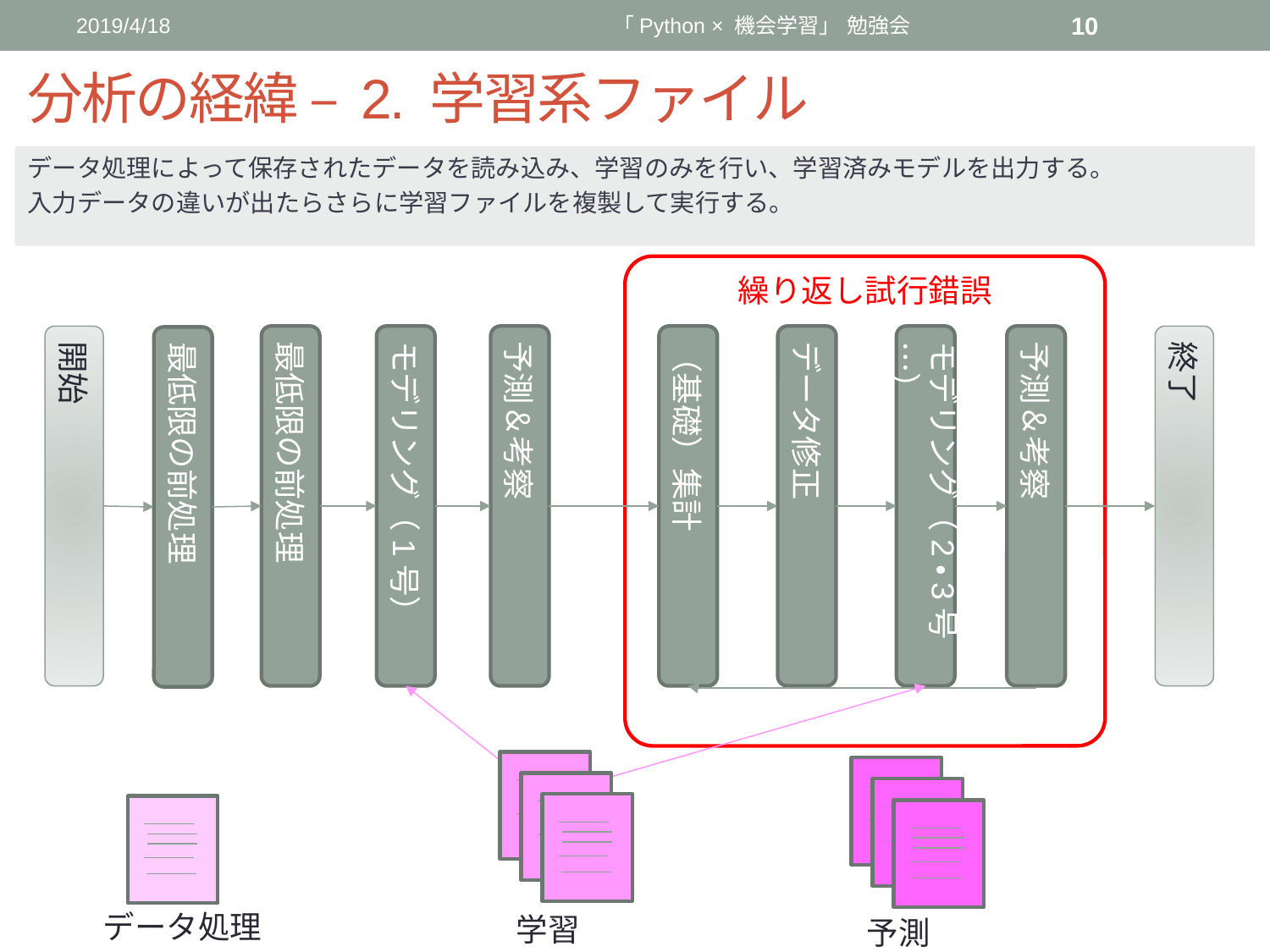

2019/4/18
「Python × 機会学習」 勉強会
10
# 分析の経緯 – 2. 学習系ファイル
データ処理によって保存されたデータを読み込み、学習のみを行い、学習済みモデルを出力する。
入力データの違いが出たらさらに学習ファイルを複製して実行する。
繰り返し試行錯誤
開始
最低限の前処理
モデリング（1号）
予測＆考察
（基礎）集計
データ修正
モデリング（2・3号…）
予測＆考察
終了
最低限の前処理

データ処理
学習
予測